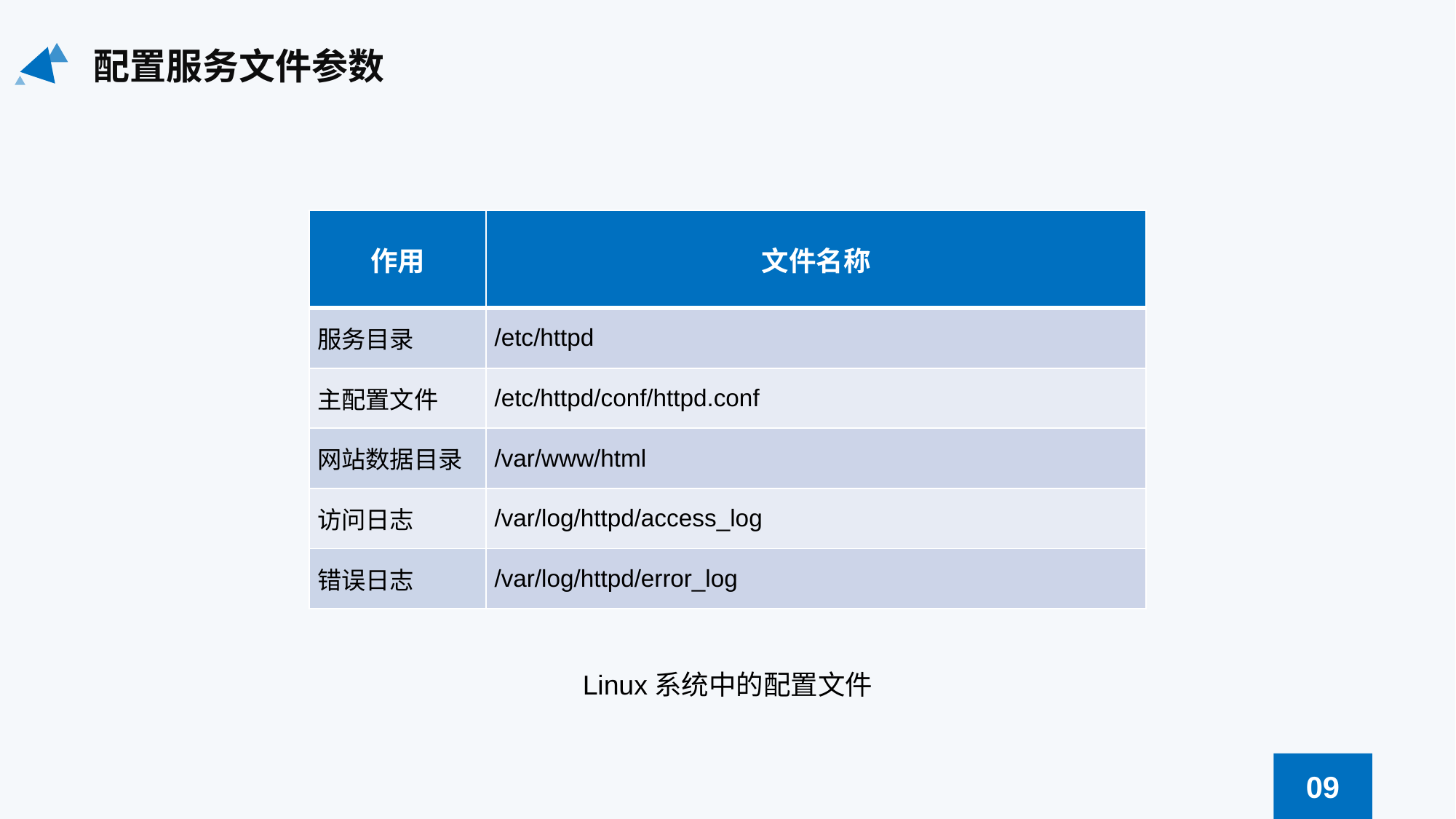

配置服务文件参数

| 作用 | 文件名称 |
| --- | --- |
| 服务目录 | /etc/httpd |
| 主配置文件 | /etc/httpd/conf/httpd.conf |
| 网站数据目录 | /var/www/html |
| 访问日志 | /var/log/httpd/access\_log |
| 错误日志 | /var/log/httpd/error\_log |
Linux系统中的配置文件

09